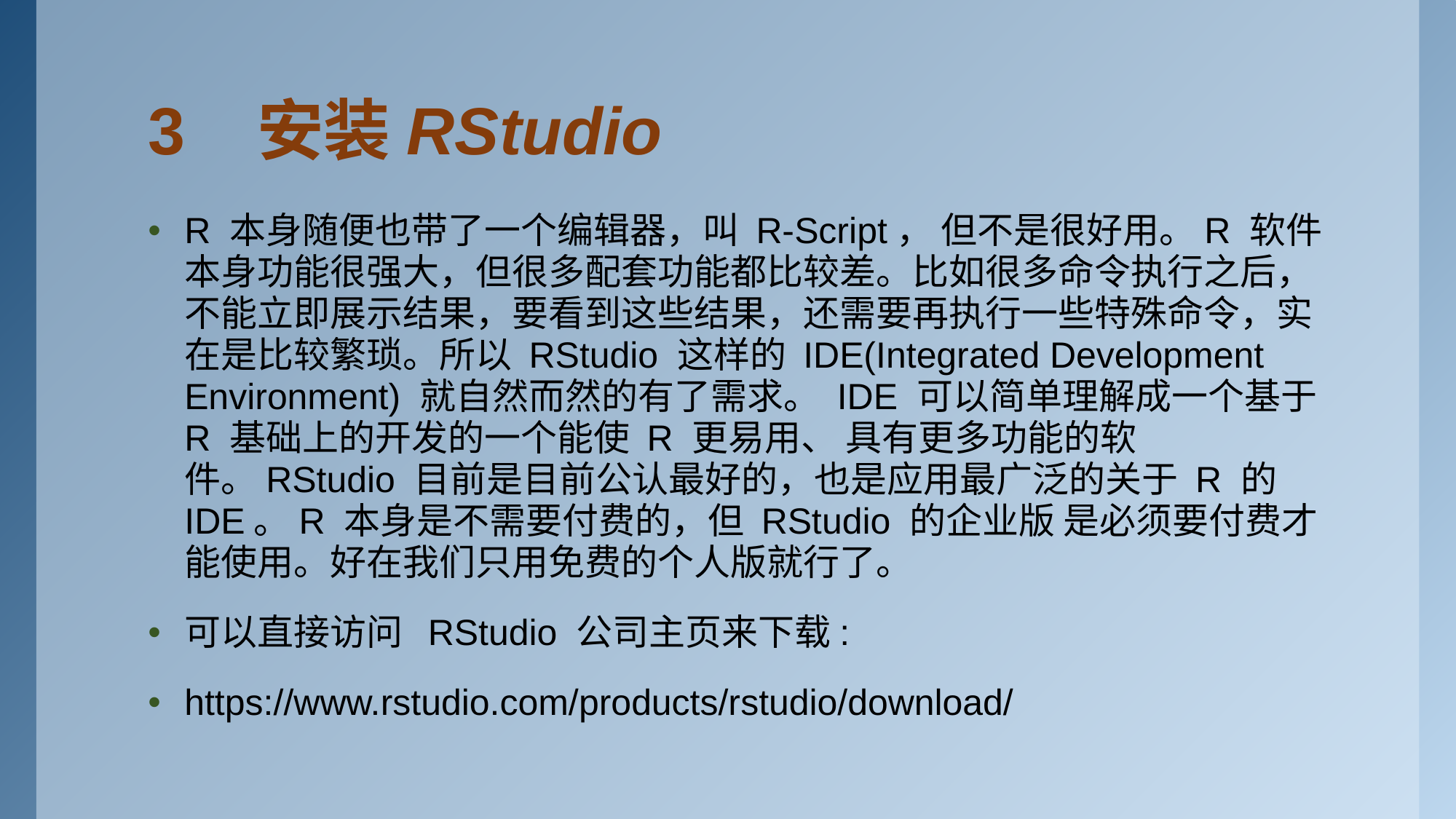

# 3	安装RStudio
R 本身随便也带了一个编辑器，叫 R-Script， 但不是很好用。R 软件本身功能很强大，但很多配套功能都比较差。比如很多命令执行之后，不能立即展示结果，要看到这些结果，还需要再执行一些特殊命令，实在是比较繁琐。所以 RStudio 这样的 IDE(Integrated Development Environment) 就自然而然的有了需求。 IDE 可以简单理解成一个基于 R 基础上的开发的一个能使 R 更易用、 具有更多功能的软件。RStudio 目前是目前公认最好的，也是应用最广泛的关于 R 的 IDE。R 本身是不需要付费的，但 RStudio 的企业版 是必须要付费才能使用。好在我们只用免费的个人版就行了。
可以直接访问  RStudio 公司主页来下载:
https://www.rstudio.com/products/rstudio/download/